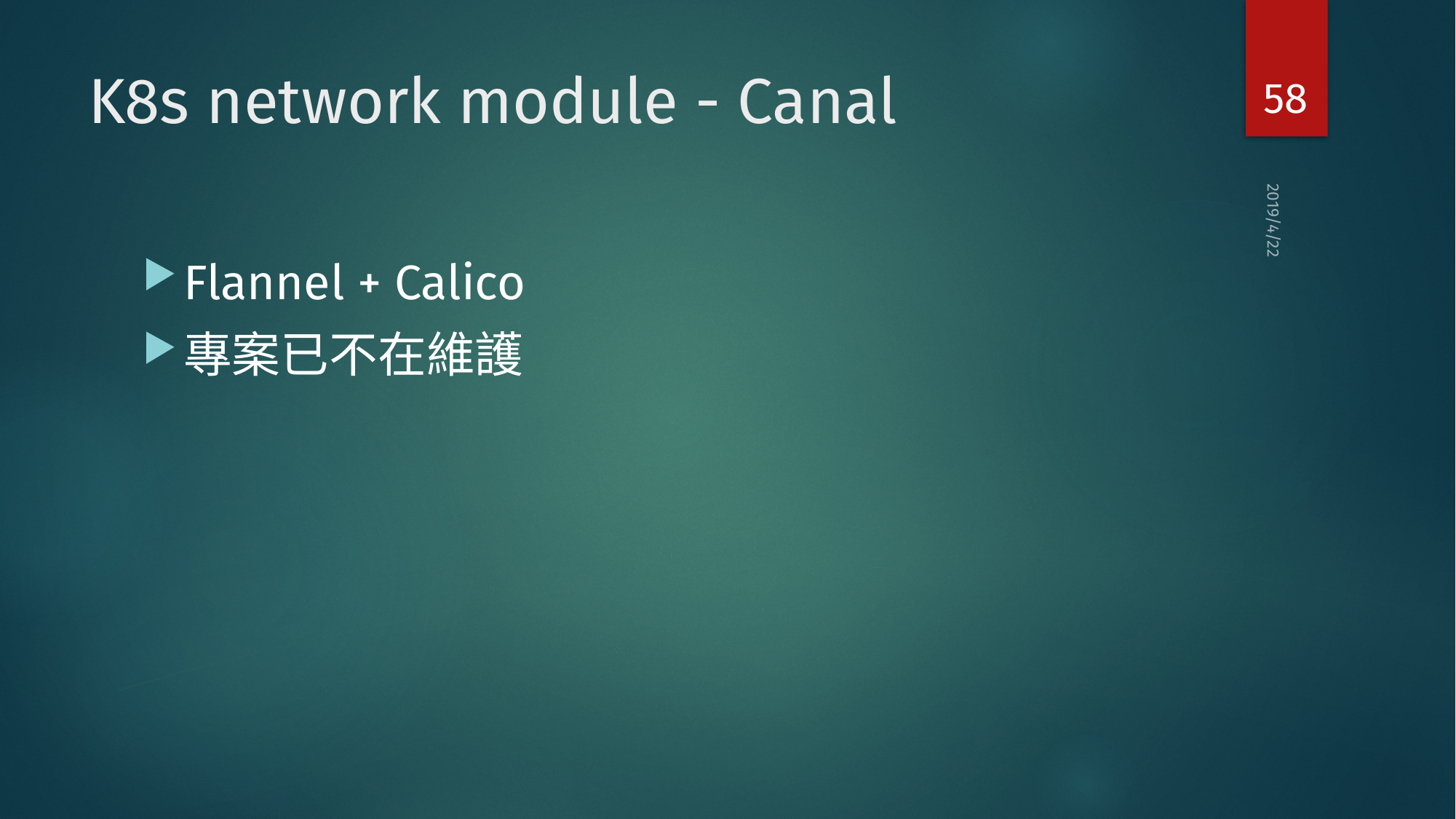

58
# K8s network module - Canal
2019/4/22
Flannel + Calico
專案已不在維護